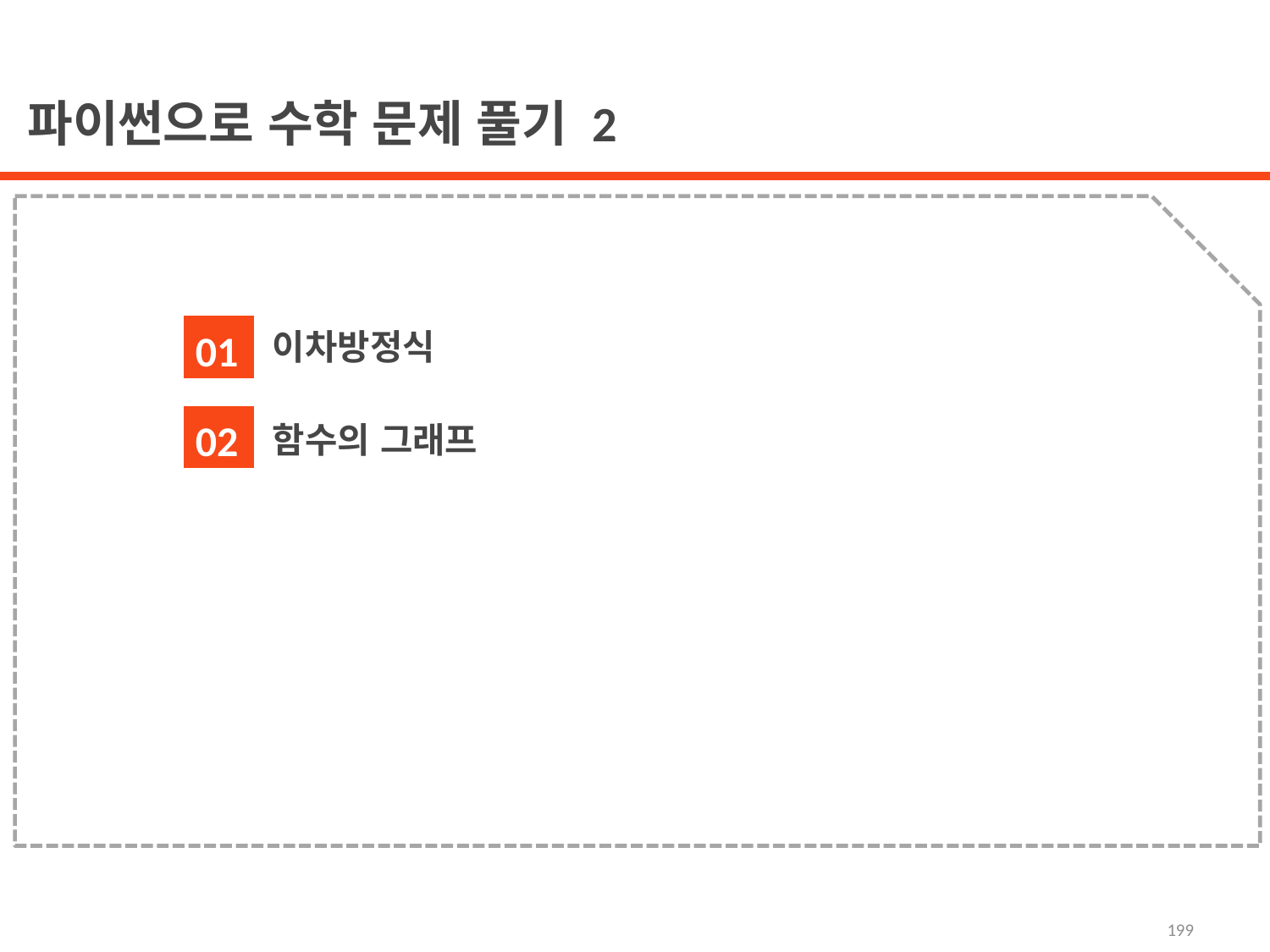

파이썬으로 수학 문제 풀기 2

이차방정식

함수의 그래프

01

02
199